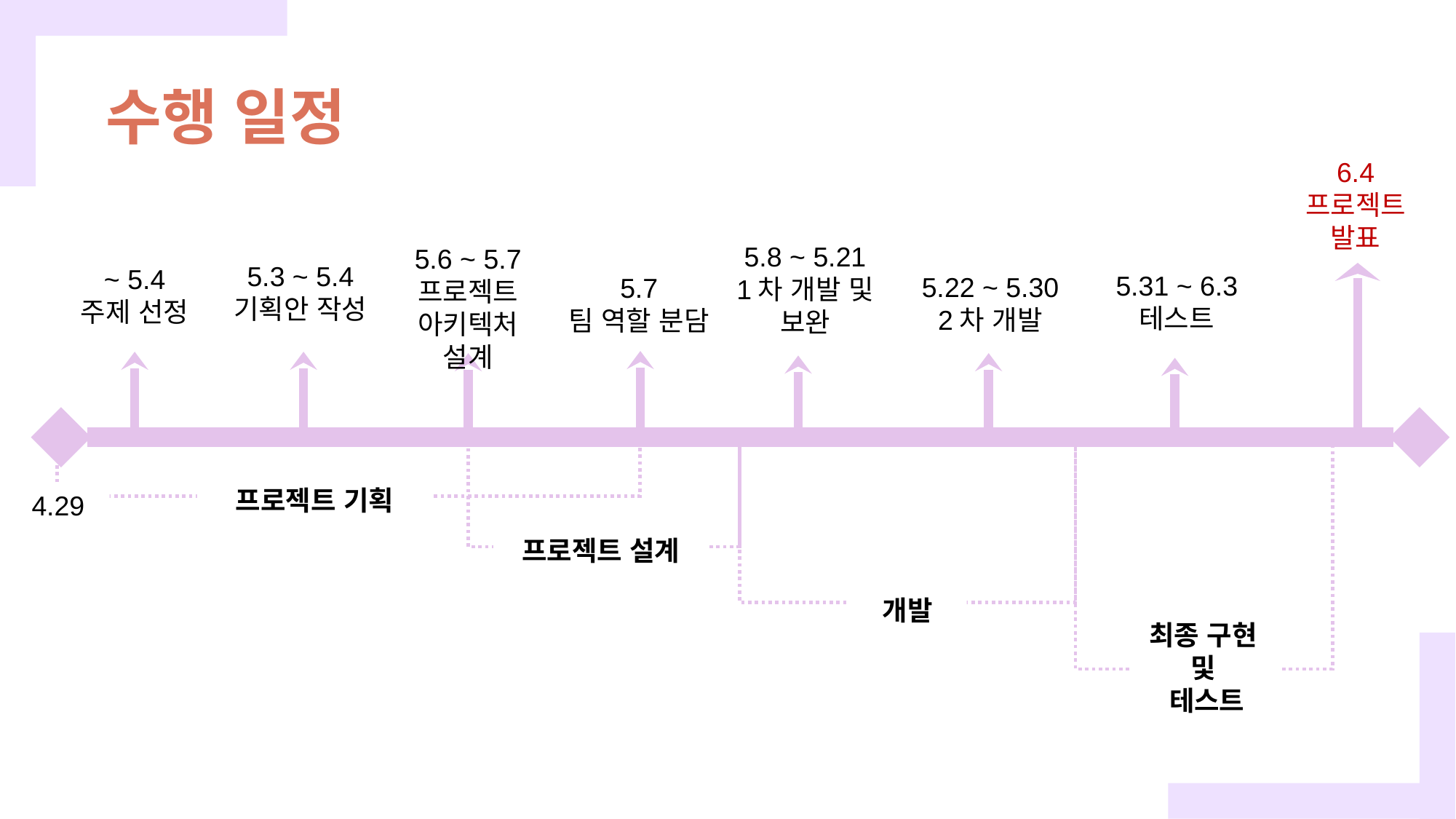

수행 일정
6.4
프로젝트 발표
5.8 ~ 5.21
1차 개발 및 보완
5.6 ~ 5.7
프로젝트 아키텍처 설계
5.3 ~ 5.4
기획안 작성
~ 5.4
주제 선정
5.31 ~ 6.3
테스트
5.22 ~ 5.30
2차 개발
5.7
팀 역할 분담

프로젝트 기획
4.29
프로젝트 설계
개발
최종 구현
및
테스트